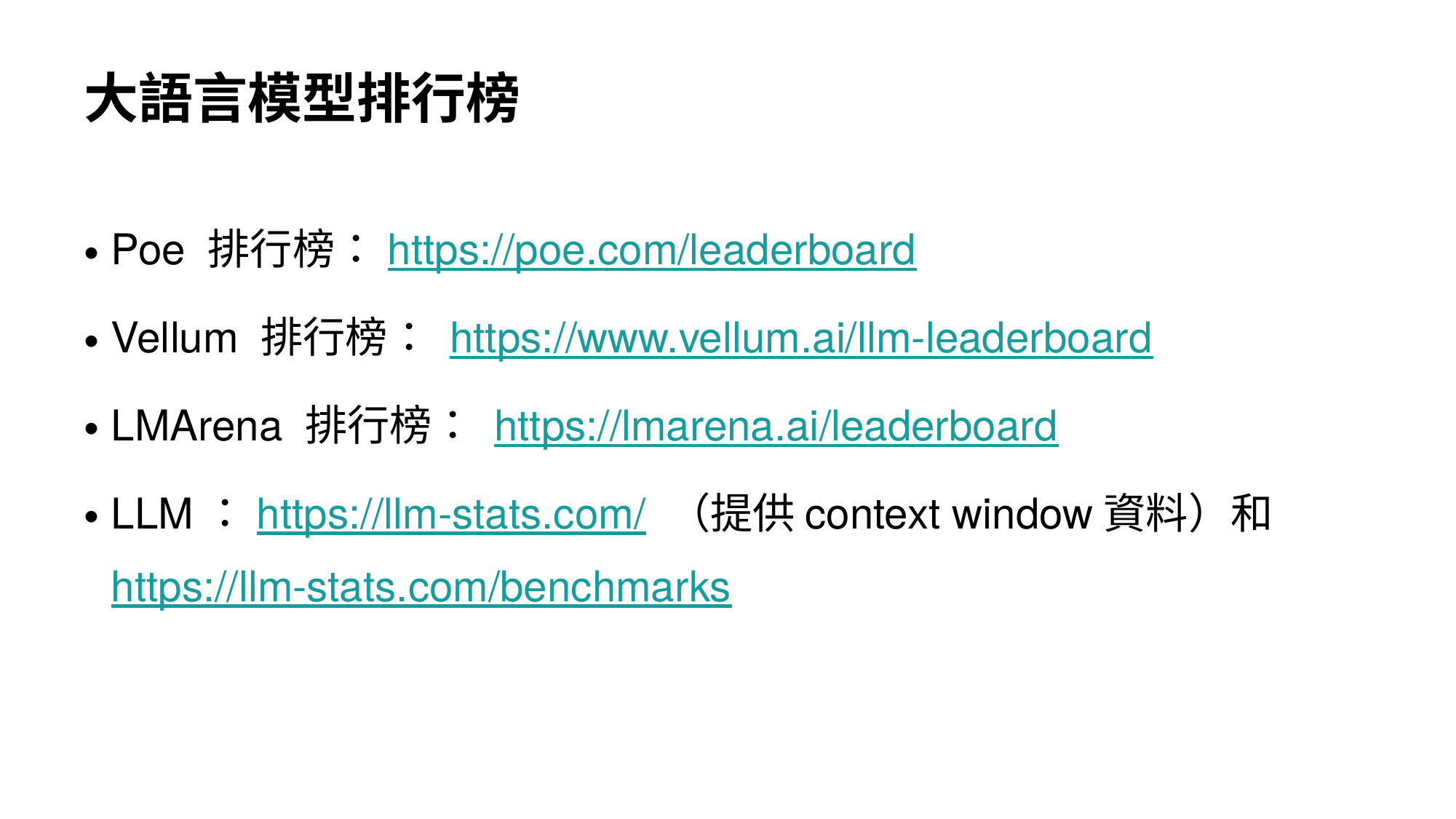

# 大語言模型排行榜
Poe 排行榜：https://poe.com/leaderboard
Vellum 排行榜： https://www.vellum.ai/llm-leaderboard
LMArena 排行榜： https://lmarena.ai/leaderboard
LLM：https://llm-stats.com/ （提供context window資料）和https://llm-stats.com/benchmarks